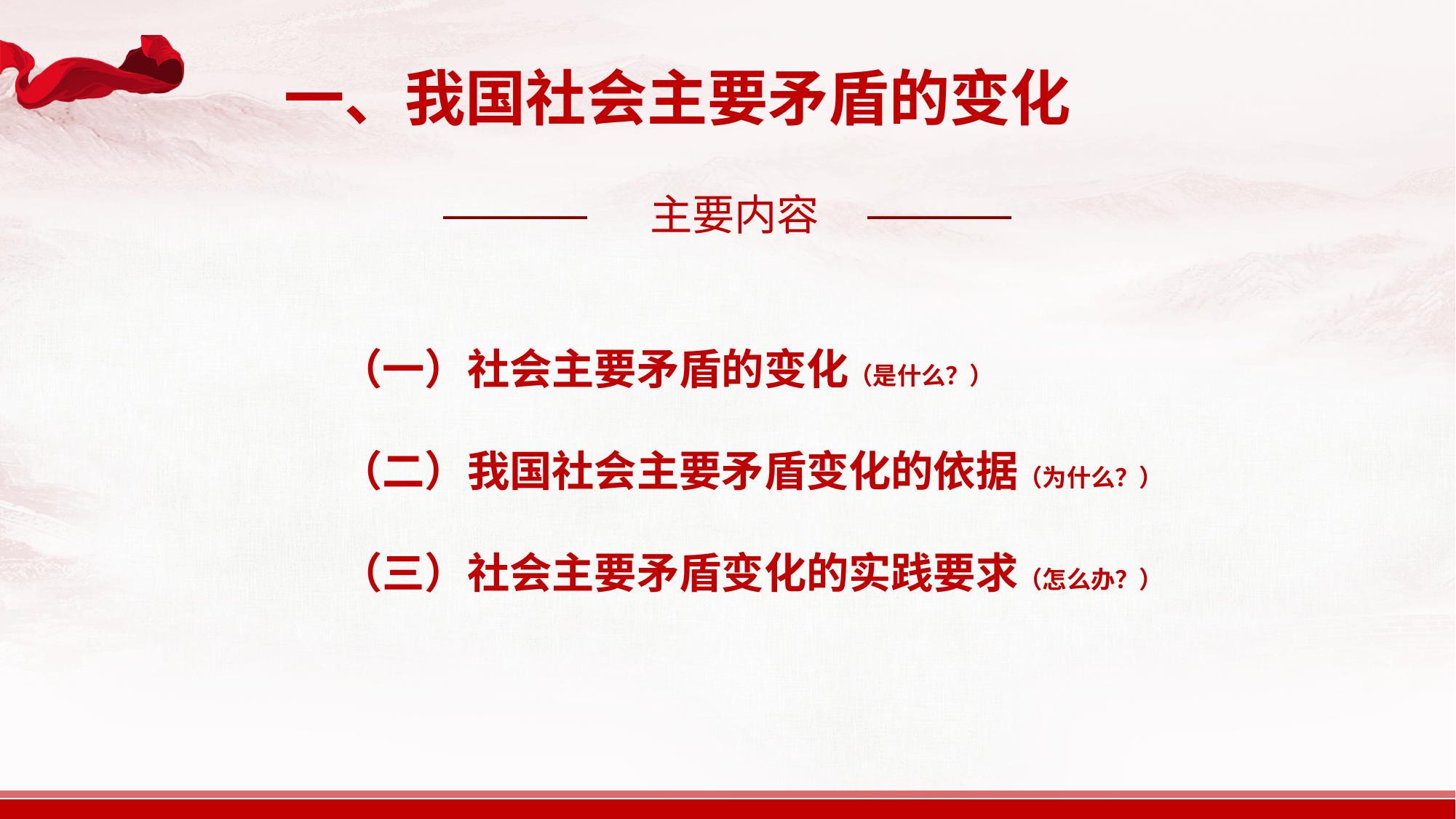

一、我国社会主要矛盾的变化
主要内容
（一）社会主要矛盾的变化（是什么？）
（二）我国社会主要矛盾变化的依据（为什么？）
（三）社会主要矛盾变化的实践要求（怎么办？）